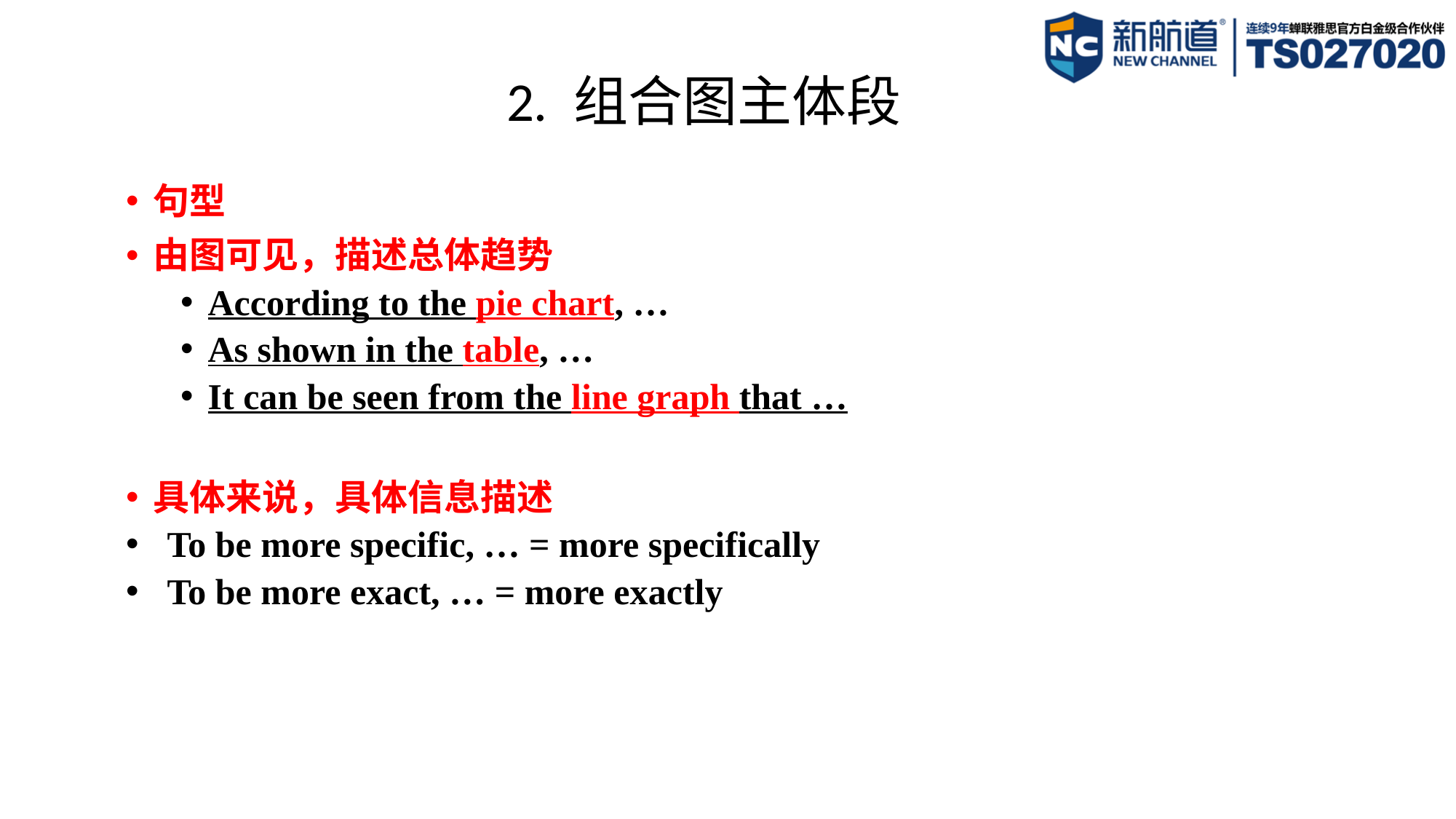

2. 组合图主体段
句型
由图可见，描述总体趋势
According to the pie chart, …
As shown in the table, …
It can be seen from the line graph that …

具体来说，具体信息描述
To be more specific, … = more specifically
To be more exact, … = more exactly